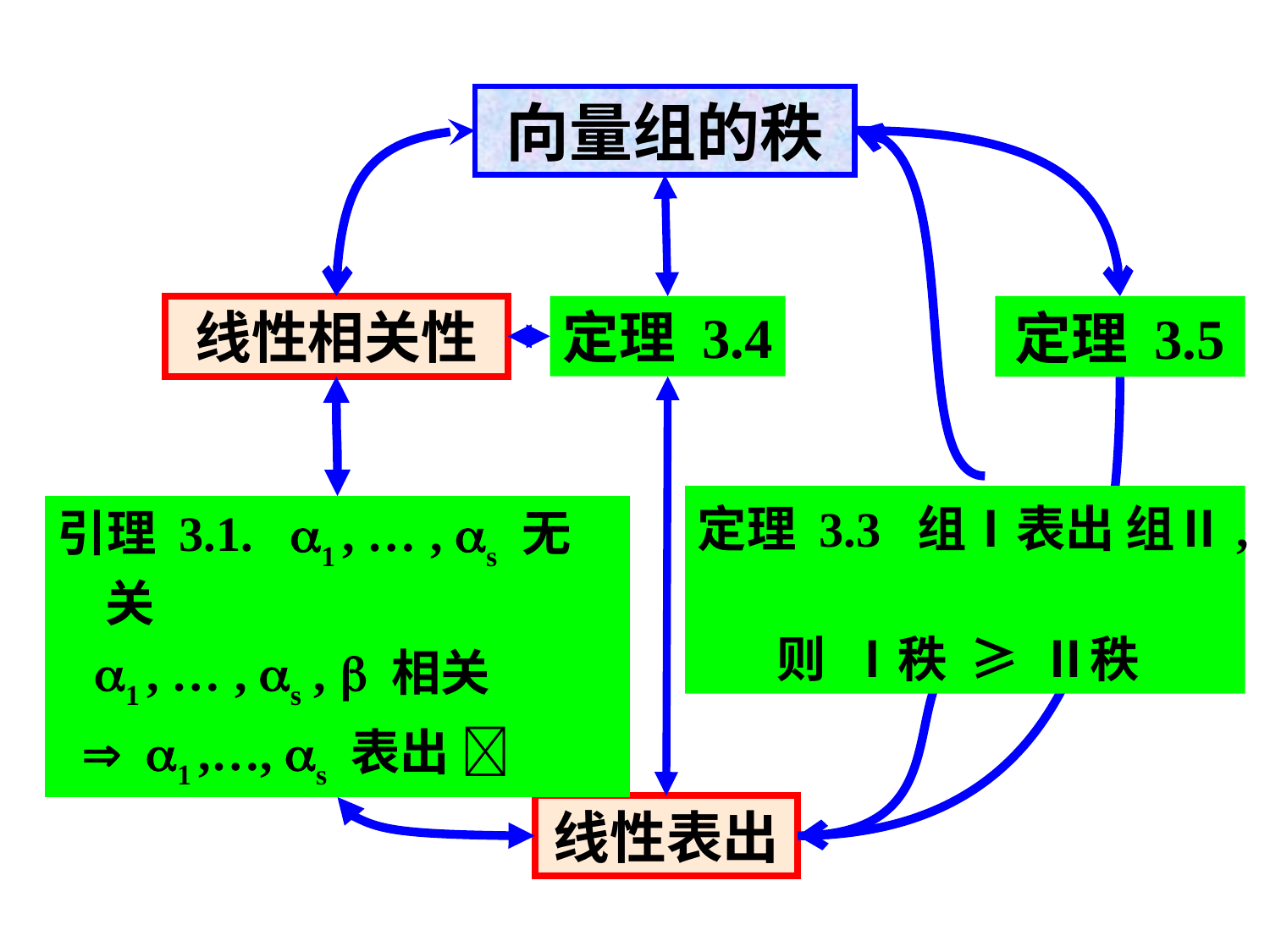

向量组的秩
线性相关性
定理 3.4
定理 3.5
定理 3.3  组Ⅰ表出 组Ⅱ,
      则  Ⅰ秩  ≥  Ⅱ秩
引理 3.1.   α1 , … , αs 无关
   α1 , … , αs ,  β 相关
  ⇒  α1 ,…, αs 表出 β
线性表出